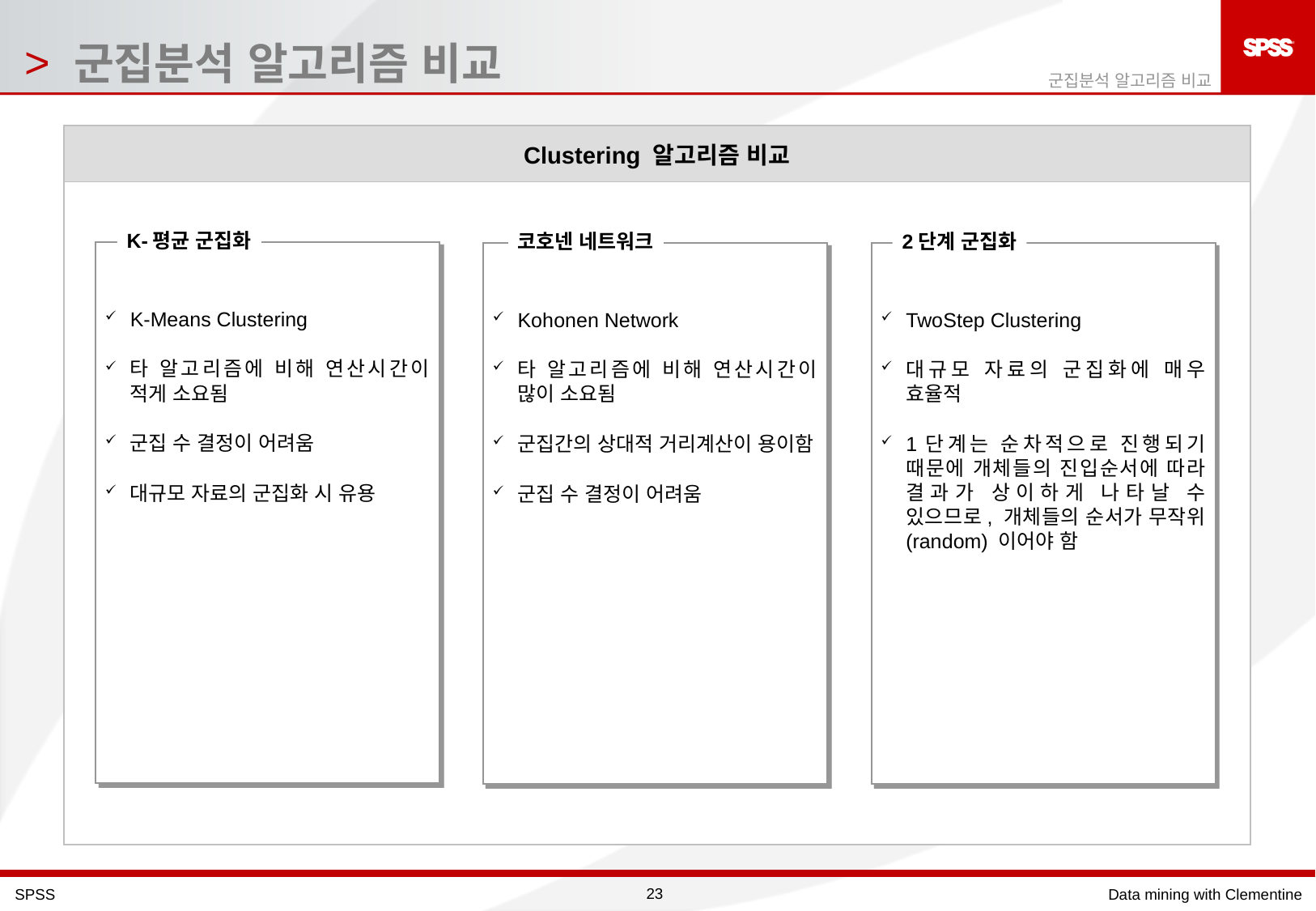

군집분석 알고리즘 비교
군집분석 알고리즘 비교
| Clustering 알고리즘 비교 |
| --- |
|  |
K-평균 군집화
코호넨 네트워크
2단계 군집화

K-Means Clustering
타 알고리즘에 비해 연산시간이 적게 소요됨
군집 수 결정이 어려움
대규모 자료의 군집화 시 유용

Kohonen Network
타 알고리즘에 비해 연산시간이 많이 소요됨
군집간의 상대적 거리계산이 용이함
군집 수 결정이 어려움

TwoStep Clustering
대규모 자료의 군집화에 매우 효율적
1단계는 순차적으로 진행되기 때문에 개체들의 진입순서에 따라 결과가 상이하게 나타날 수 있으므로, 개체들의 순서가 무작위 (random) 이어야 함